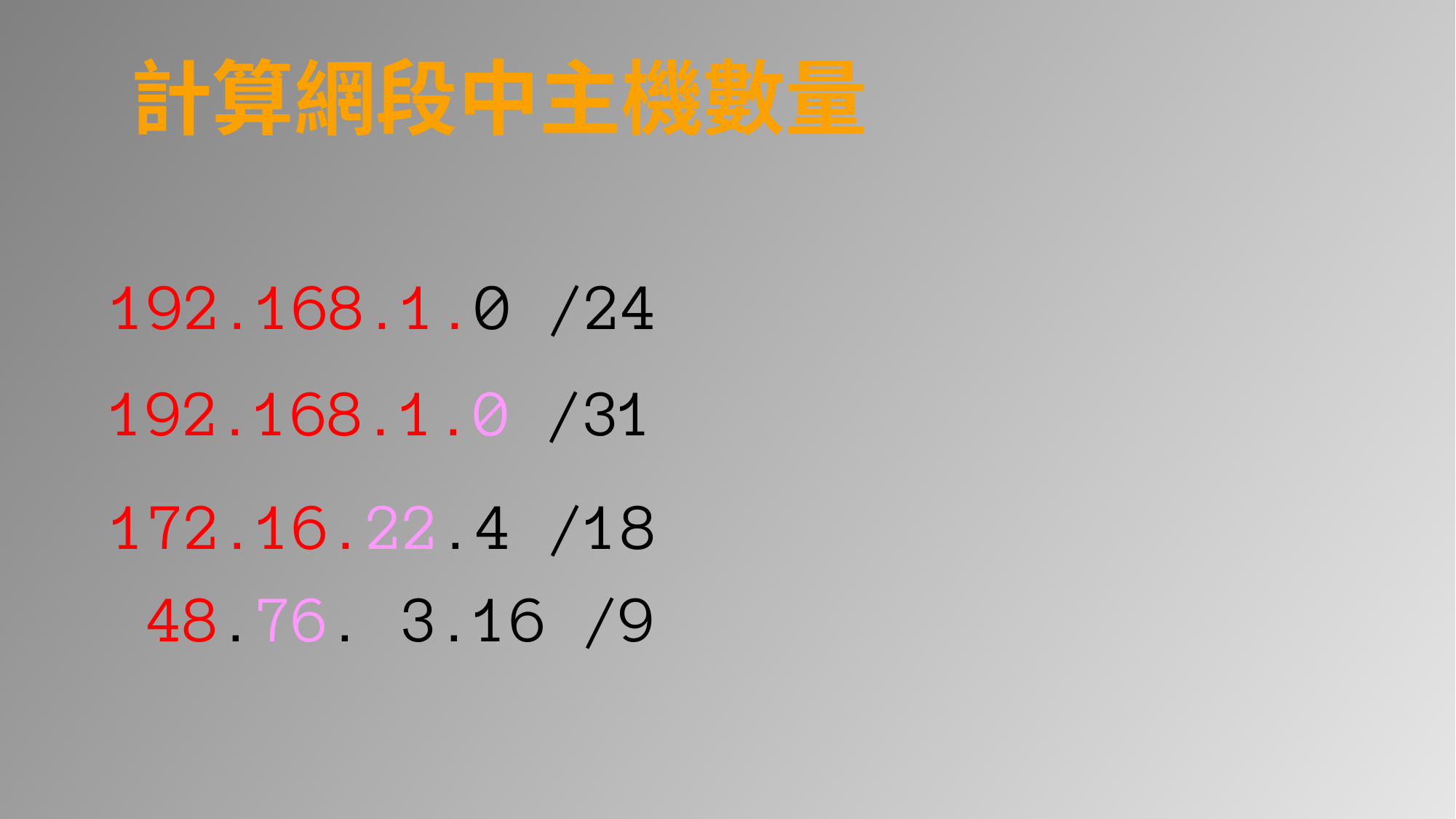

計算網段中主機數量
192.168.1.0 /24
192.168.1.0 /31
172.16.22.4 /18
48.76. 3.16 /9